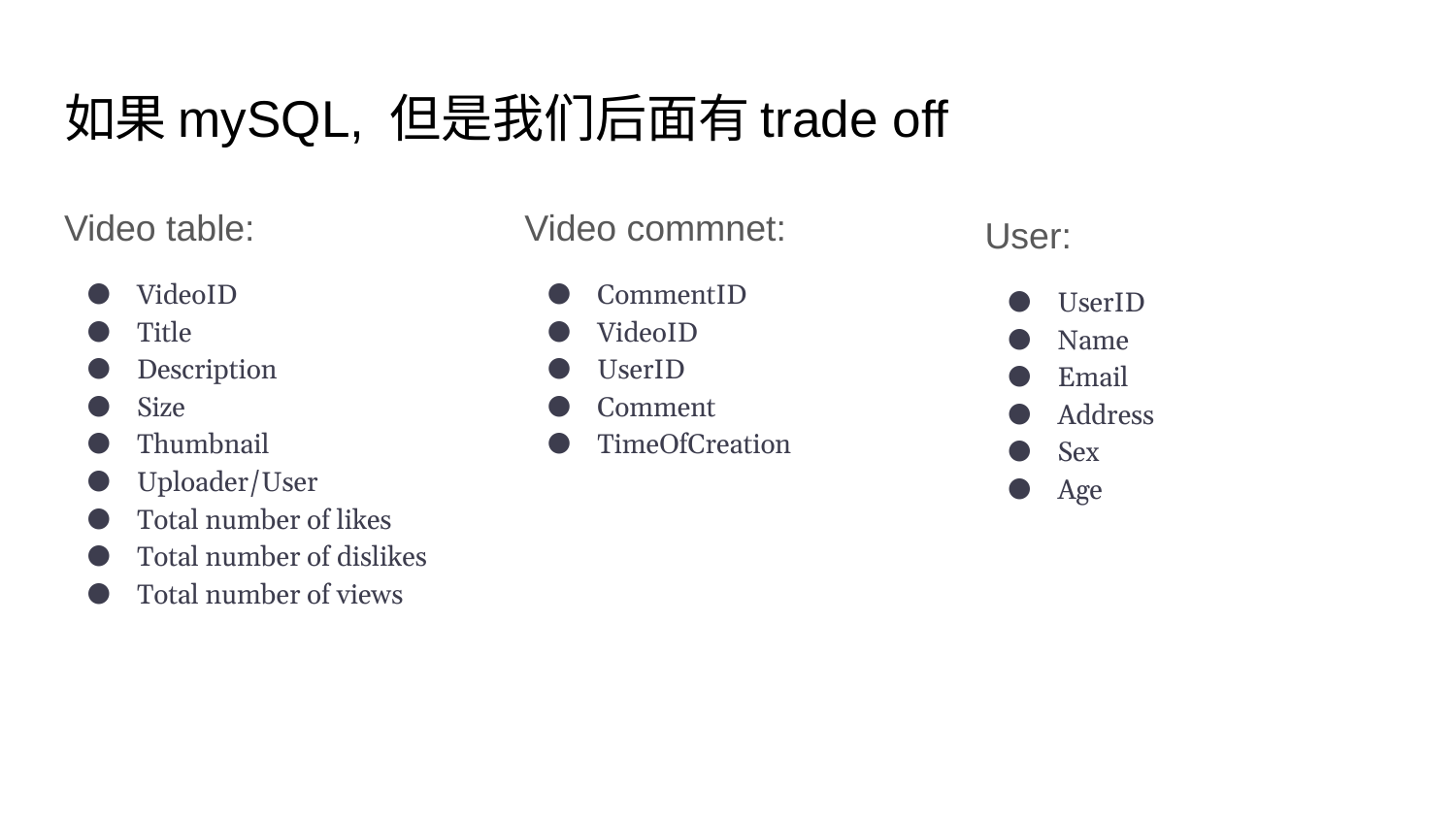

# 如果mySQL, 但是我们后面有trade off
Video table:
VideoID
Title
Description
Size
Thumbnail
Uploader/User
Total number of likes
Total number of dislikes
Total number of views

Video commnet:
CommentID
VideoID
UserID
Comment
TimeOfCreation
User:
UserID
Name
Email
Address
Sex
Age